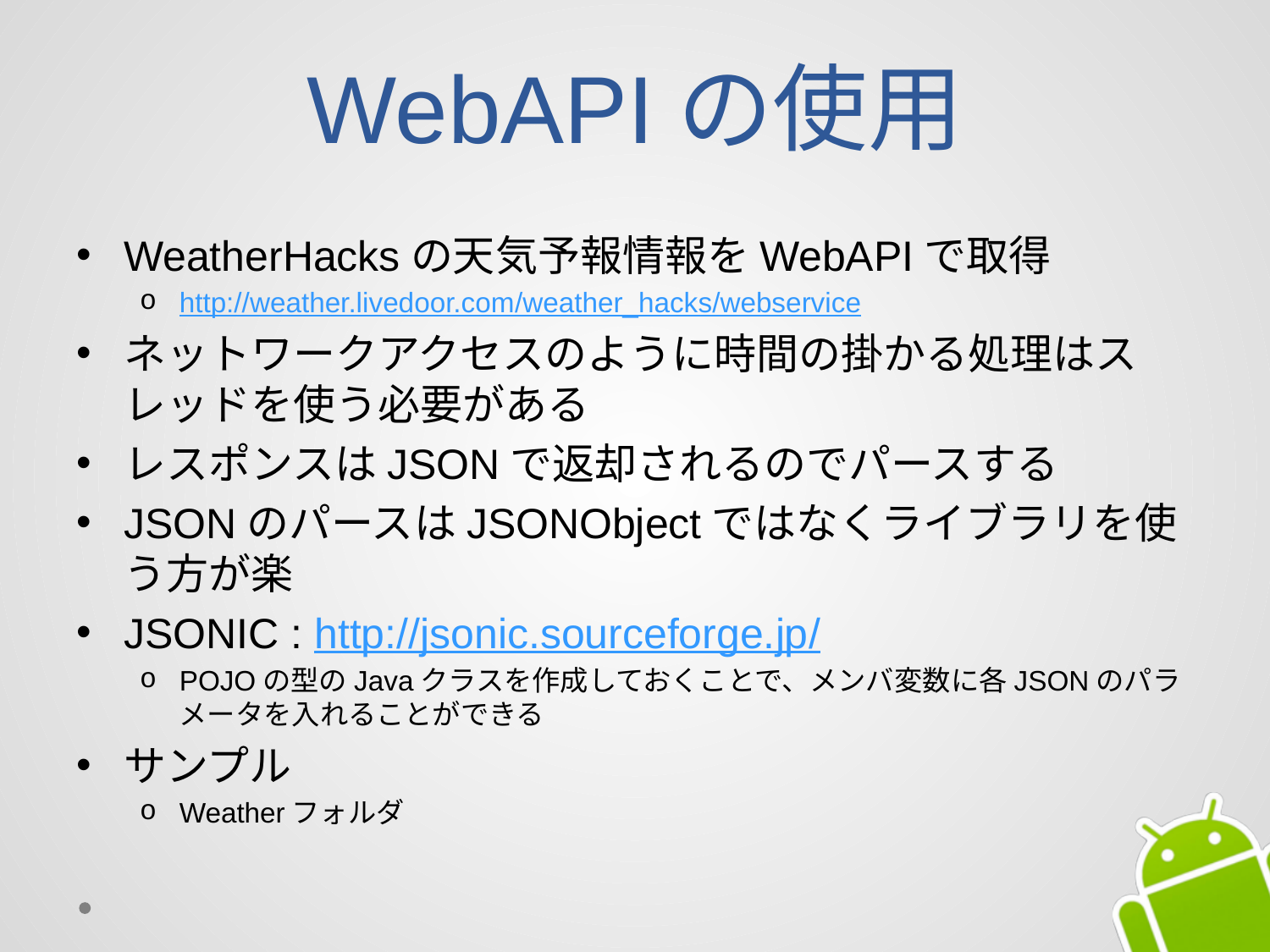

# WebAPIの使用
WeatherHacksの天気予報情報をWebAPIで取得
http://weather.livedoor.com/weather_hacks/webservice
ネットワークアクセスのように時間の掛かる処理はスレッドを使う必要がある
レスポンスはJSONで返却されるのでパースする
JSONのパースはJSONObjectではなくライブラリを使う方が楽
JSONIC : http://jsonic.sourceforge.jp/
POJOの型のJavaクラスを作成しておくことで、メンバ変数に各JSONのパラメータを入れることができる
サンプル
Weatherフォルダ